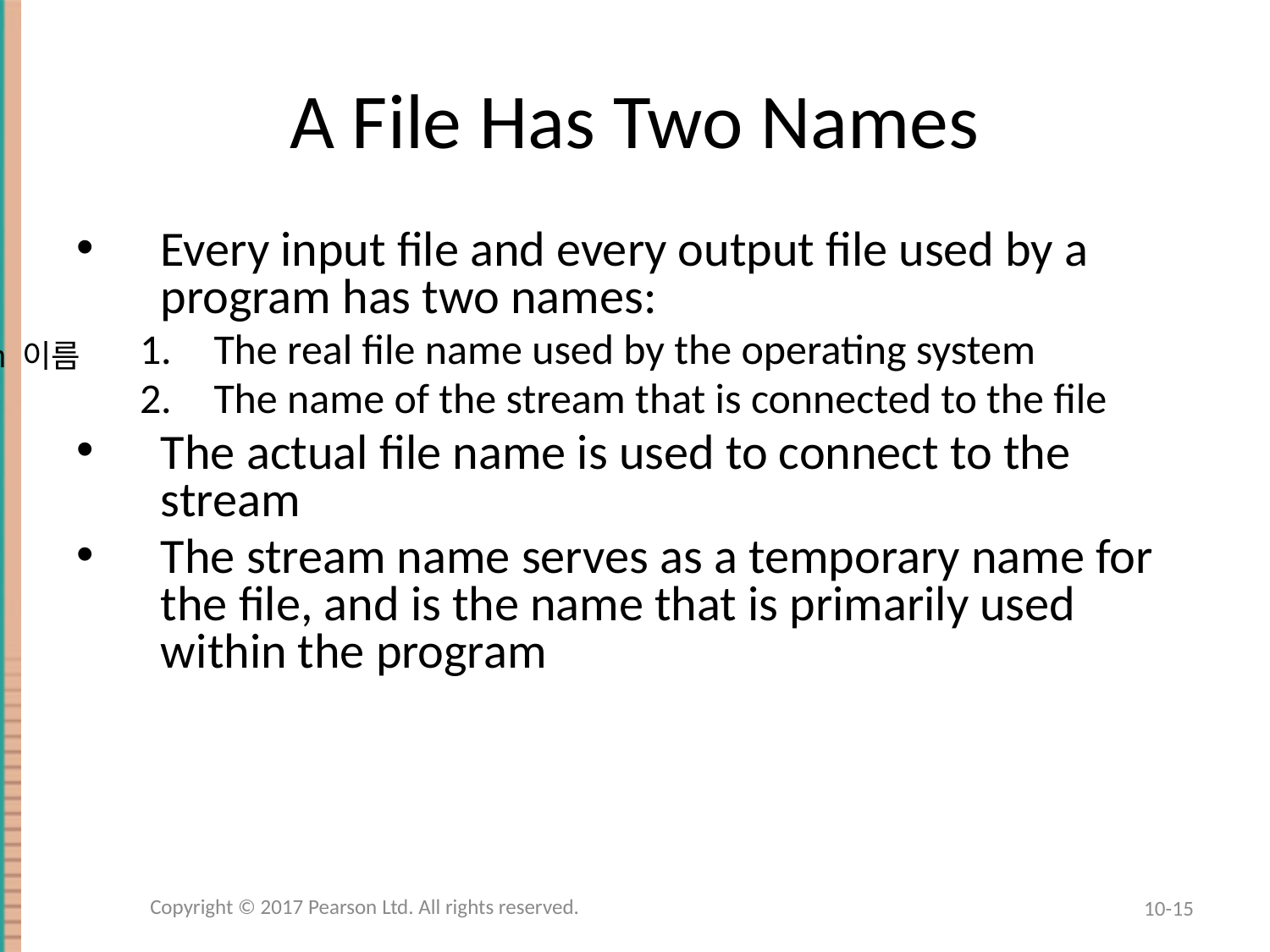

# A File Has Two Names
Every input file and every output file used by a program has two names:
The real file name used by the operating system
The name of the stream that is connected to the file
The actual file name is used to connect to the stream
The stream name serves as a temporary name for the file, and is the name that is primarily used within the program
파일은 2가지 이름이 있다
진짜 파일 이름
파일과 연결되는 stream 이름

File streamName = new File(“realName.txt”)
Copyright © 2017 Pearson Ltd. All rights reserved.
10-15